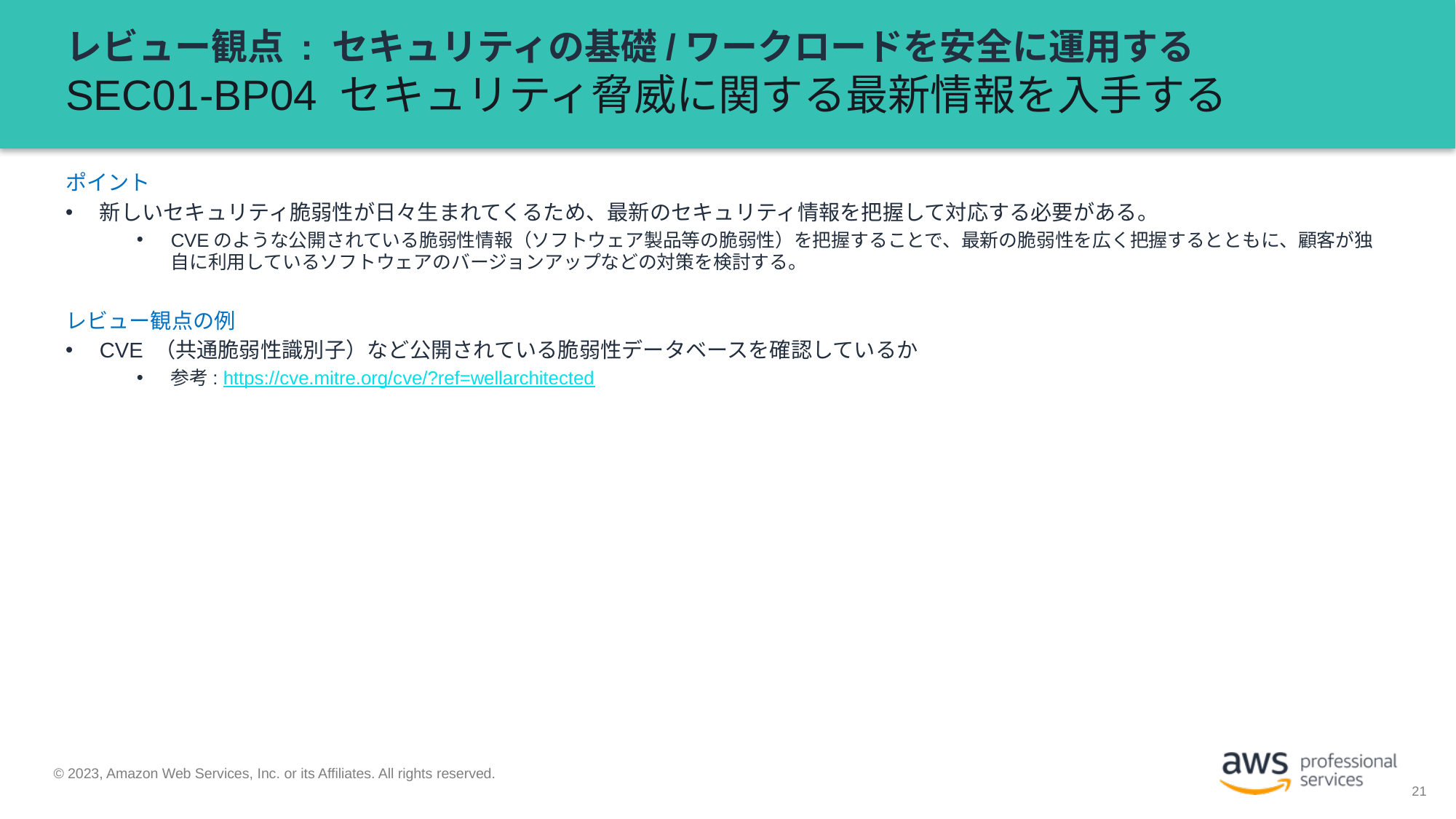

# レビュー観点 : セキュリティの基礎/ワークロードを安全に運用する SEC01-BP04 セキュリティ脅威に関する最新情報を入手する
ポイント
新しいセキュリティ脆弱性が日々生まれてくるため、最新のセキュリティ情報を把握して対応する必要がある。
CVEのような公開されている脆弱性情報（ソフトウェア製品等の脆弱性）を把握することで、最新の脆弱性を広く把握するとともに、顧客が独自に利用しているソフトウェアのバージョンアップなどの対策を検討する。

レビュー観点の例
CVE （共通脆弱性識別子）など公開されている脆弱性データベースを確認しているか
参考: https://cve.mitre.org/cve/?ref=wellarchitected